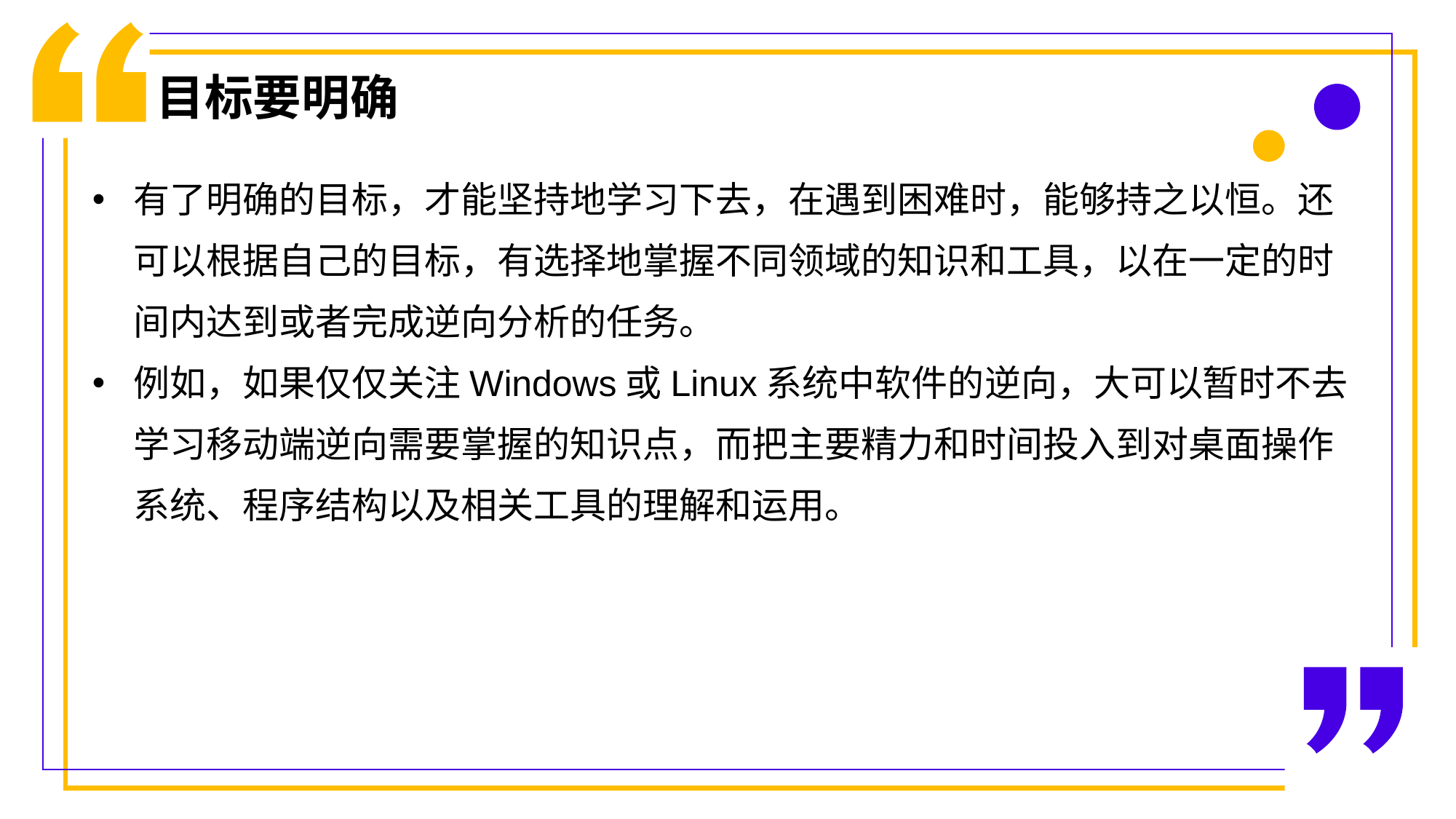

目标要明确

有了明确的目标，才能坚持地学习下去，在遇到困难时，能够持之以恒。还可以根据自己的目标，有选择地掌握不同领域的知识和工具，以在一定的时间内达到或者完成逆向分析的任务。
例如，如果仅仅关注Windows或Linux系统中软件的逆向，大可以暂时不去学习移动端逆向需要掌握的知识点，而把主要精力和时间投入到对桌面操作系统、程序结构以及相关工具的理解和运用。